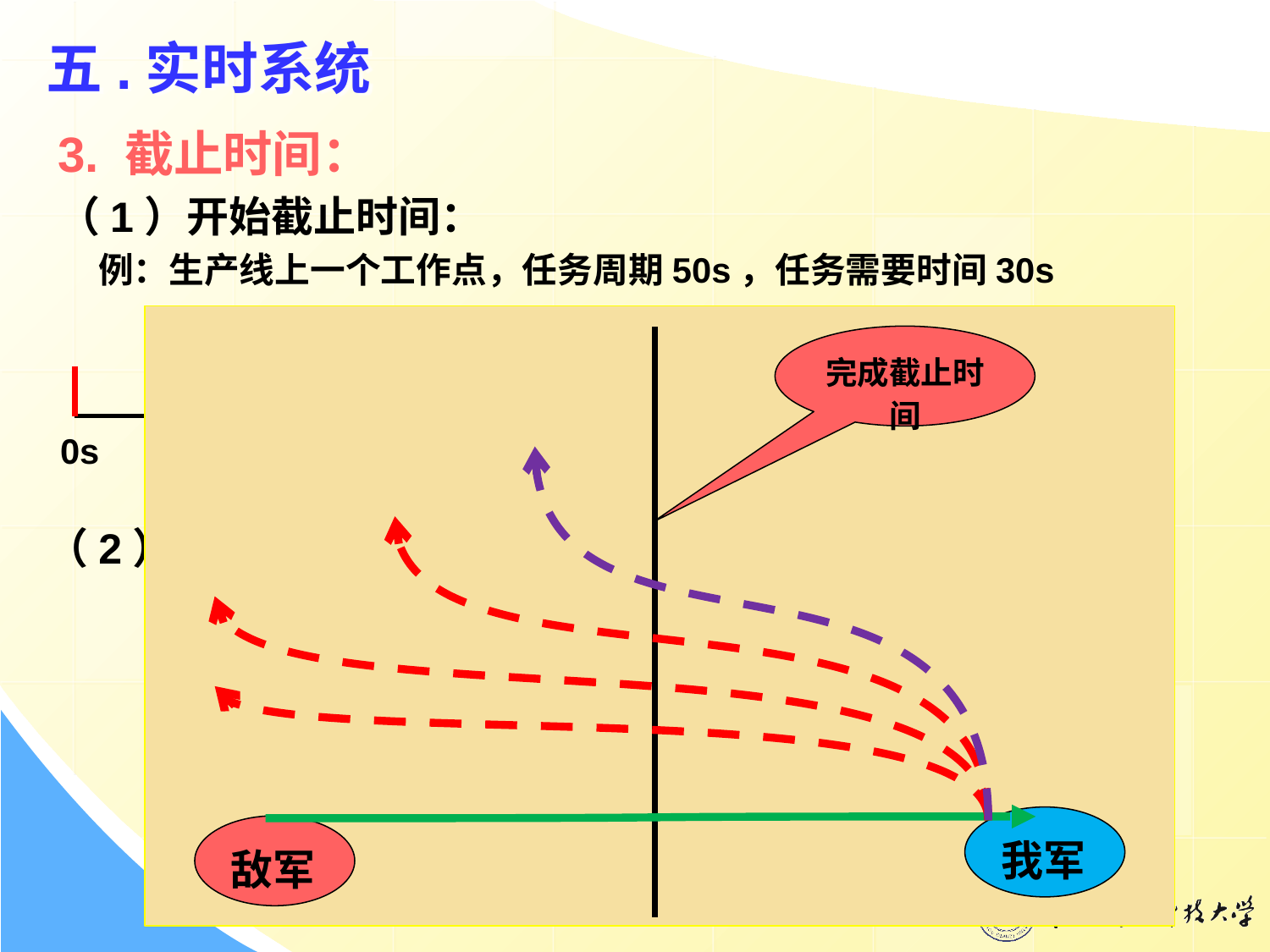

# 五.实时系统
3. 截止时间：
（1）开始截止时间：
    例：生产线上一个工作点，任务周期50s，任务需要时间30s

完成截止时间
0s
50s
100s
20s
（2）完成截止时间：

我军
敌军